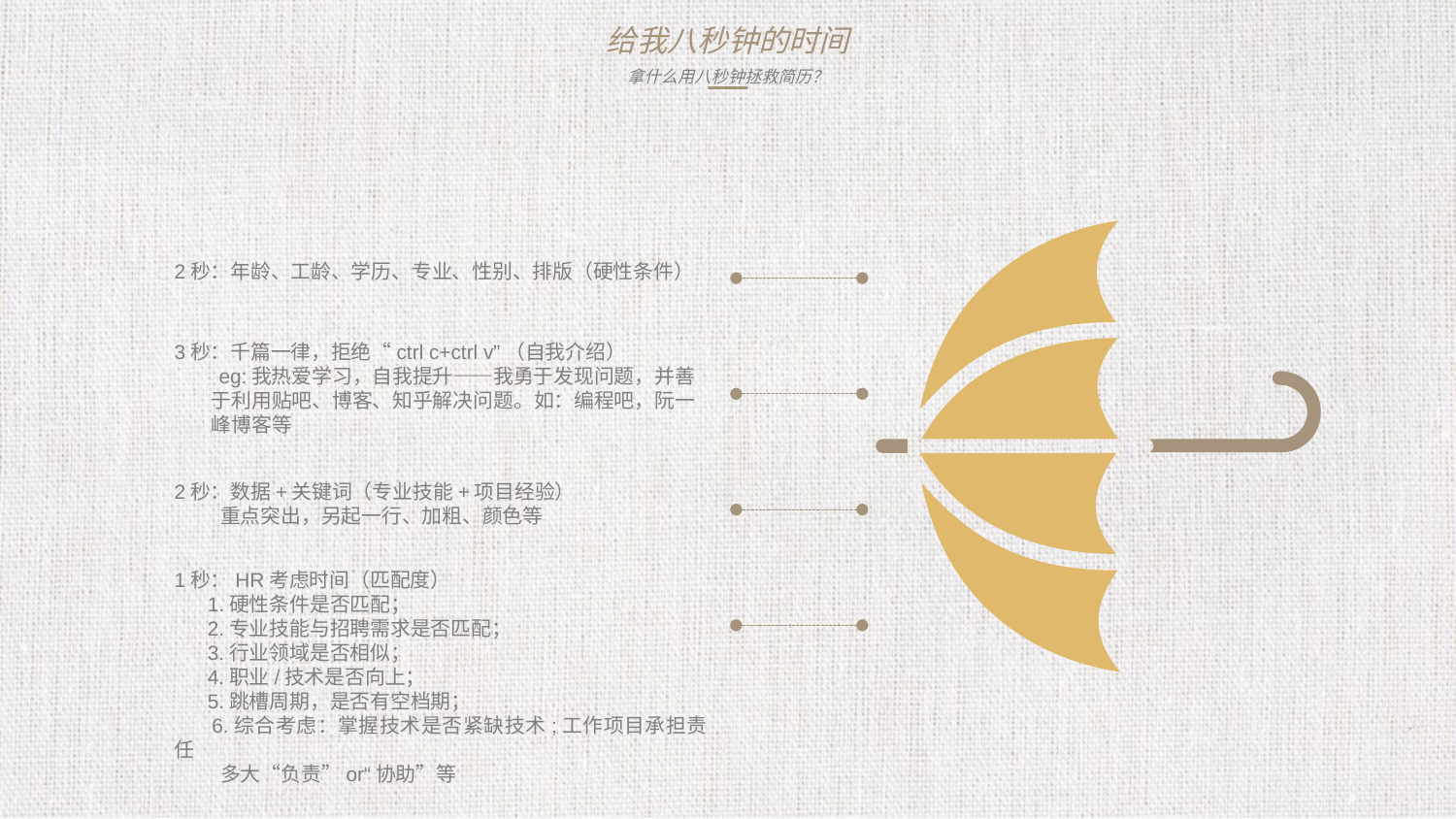

给我八秒钟的时间
拿什么用八秒钟拯救简历？

2秒：年龄、工龄、学历、专业、性别、排版（硬性条件）

3秒：千篇一律，拒绝“ctrl c+ctrl v”（自我介绍）
        eg:我热爱学习，自我提升——我勇于发现问题，并善
       于利用贴吧、博客、知乎解决问题。如：编程吧，阮一
       峰博客等
2秒：数据+关键词（专业技能+项目经验）
         重点突出，另起一行、加粗、颜色等
1秒：HR考虑时间（匹配度）
      1.硬性条件是否匹配；
      2.专业技能与招聘需求是否匹配；
      3.行业领域是否相似；
      4.职业/技术是否向上；
      5.跳槽周期，是否有空档期；
      6.综合考虑：掌握技术是否紧缺技术;工作项目承担责任
         多大“负责”or“协助”等